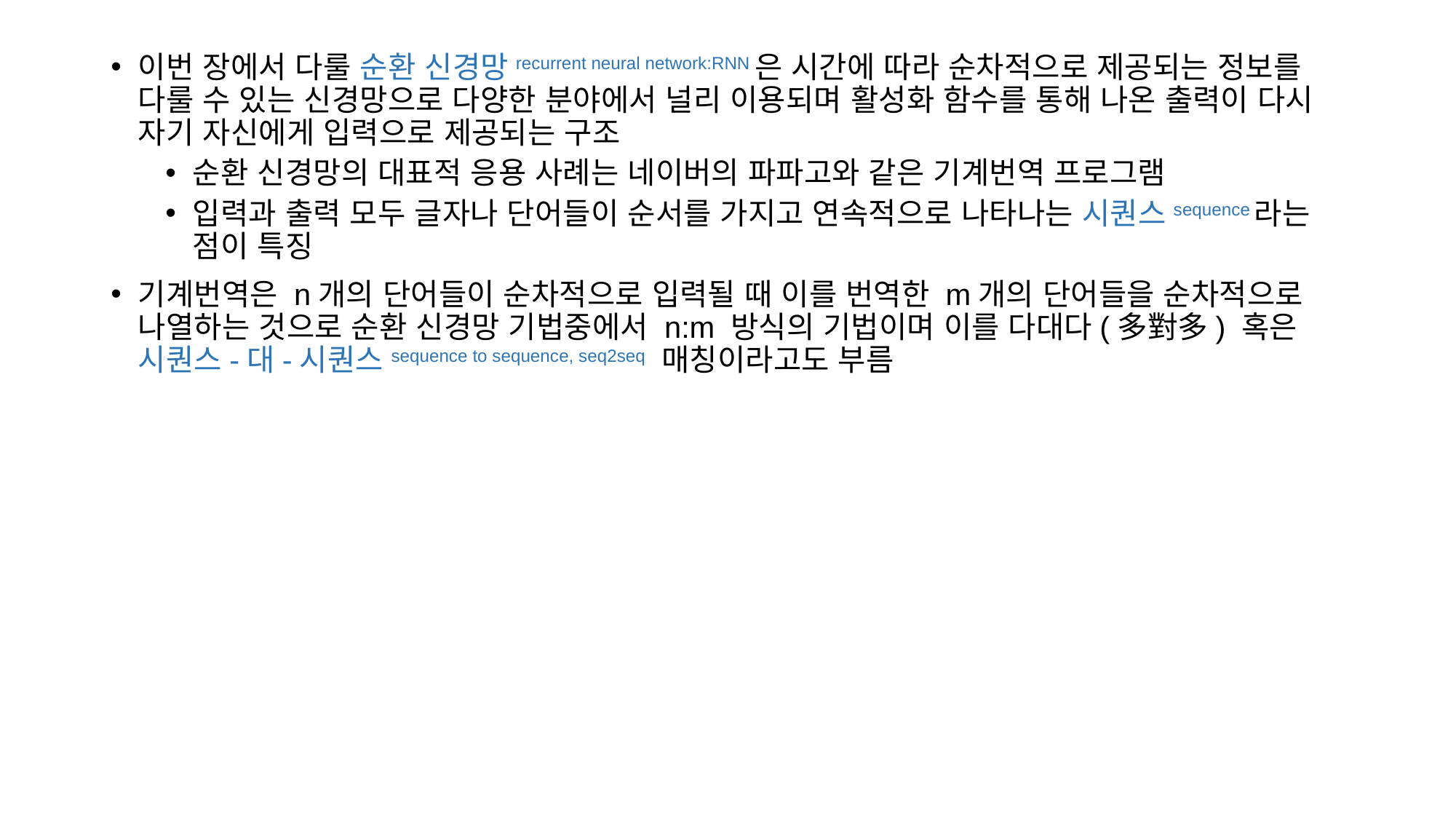

이번 장에서 다룰 순환 신경망recurrent neural network:RNN은 시간에 따라 순차적으로 제공되는 정보를 다룰 수 있는 신경망으로 다양한 분야에서 널리 이용되며 활성화 함수를 통해 나온 출력이 다시 자기 자신에게 입력으로 제공되는 구조
순환 신경망의 대표적 응용 사례는 네이버의 파파고와 같은 기계번역 프로그램
입력과 출력 모두 글자나 단어들이 순서를 가지고 연속적으로 나타나는 시퀀스sequence라는 점이 특징
기계번역은 n개의 단어들이 순차적으로 입력될 때 이를 번역한 m개의 단어들을 순차적으로 나열하는 것으로 순환 신경망 기법중에서 n:m 방식의 기법이며 이를 다대다(多對多) 혹은 시퀀스-대-시퀀스sequence to sequence, seq2seq 매칭이라고도 부름